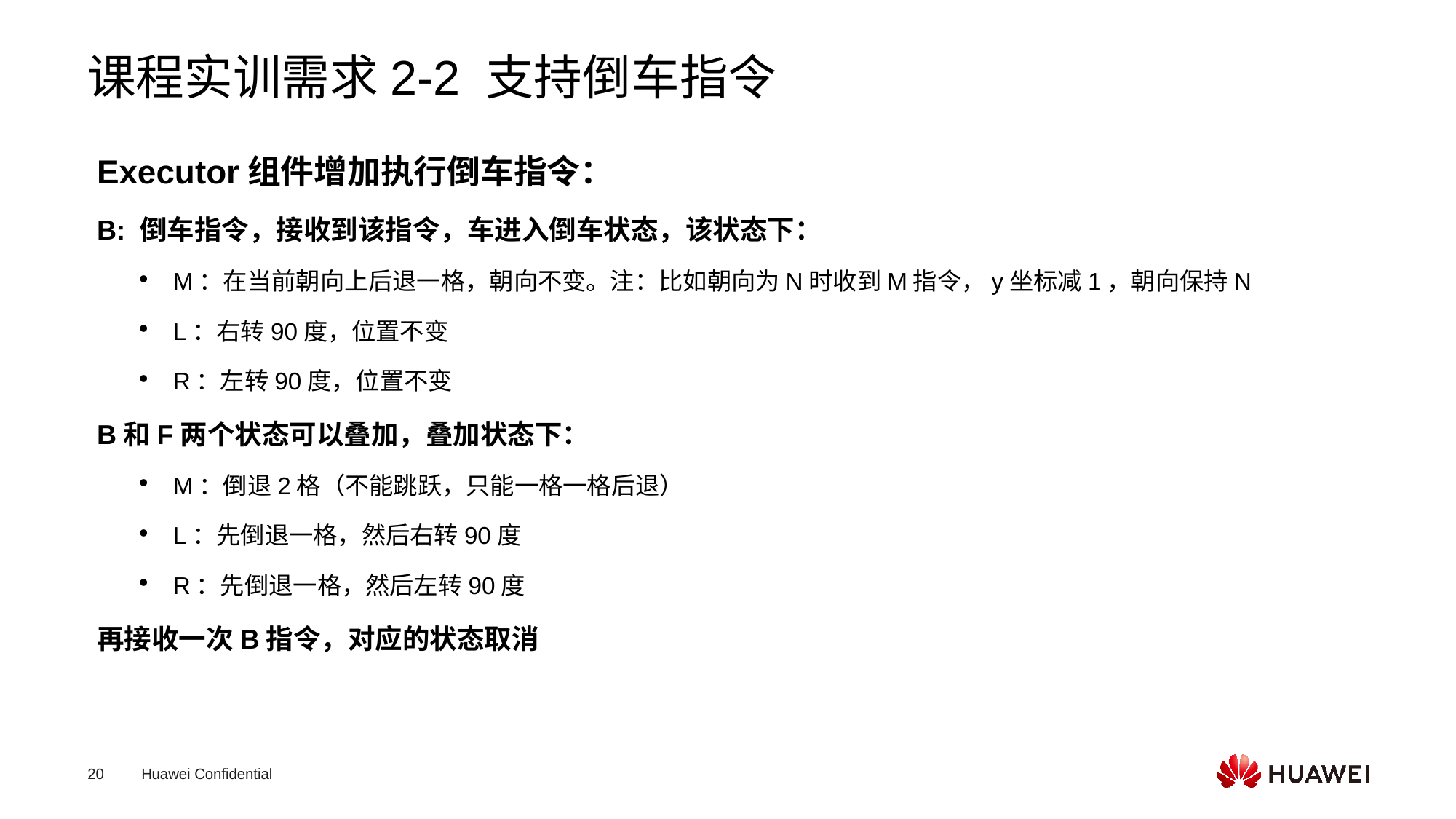

# 课程实训需求2-2 支持倒车指令
Executor组件增加执行倒车指令：
B: 倒车指令，接收到该指令，车进入倒车状态，该状态下：
M：在当前朝向上后退一格，朝向不变。注：比如朝向为N时收到M指令，y坐标减1，朝向保持N
L：右转90度，位置不变
R：左转90度，位置不变
B和F两个状态可以叠加，叠加状态下：
M：倒退2格（不能跳跃，只能一格一格后退）
L：先倒退一格，然后右转90度
R：先倒退一格，然后左转90度
再接收一次B指令，对应的状态取消